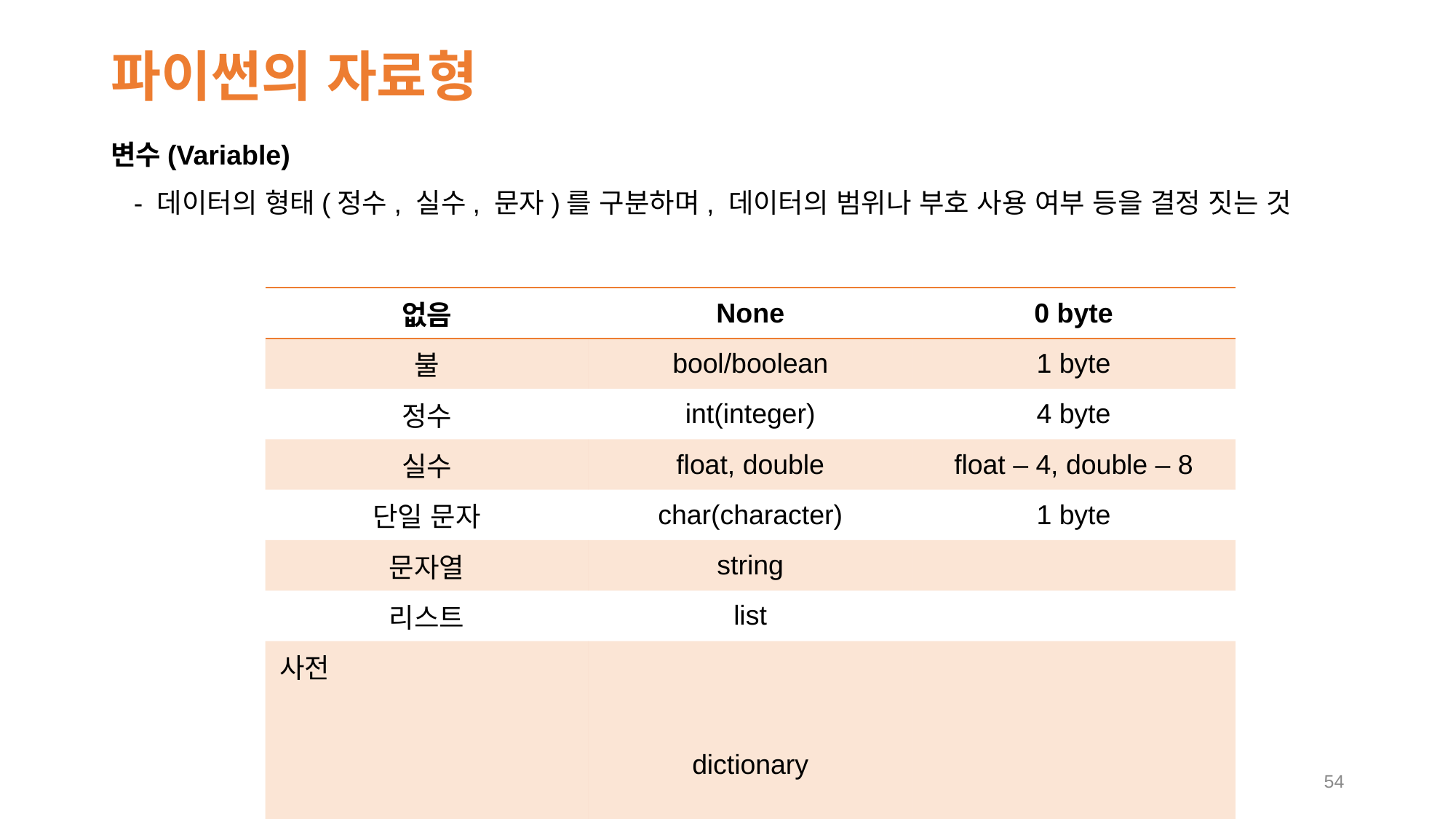

# 파이썬의 자료형
변수(Variable)
   - 데이터의 형태(정수, 실수, 문자)를 구분하며, 데이터의 범위나 부호 사용 여부 등을 결정 짓는 것
| 없음 | None | 0 byte |
| --- | --- | --- |
| 불 | bool/boolean | 1 byte |
| 정수 | int(integer) | 4 byte |
| 실수 | float, double | float – 4, double – 8 |
| 단일 문자 | char(character) | 1 byte |
| 문자열 | string |  |
| 리스트 | list |  |
| 사전 | dictionary |  |
| 튜플 | tuple |  |
54